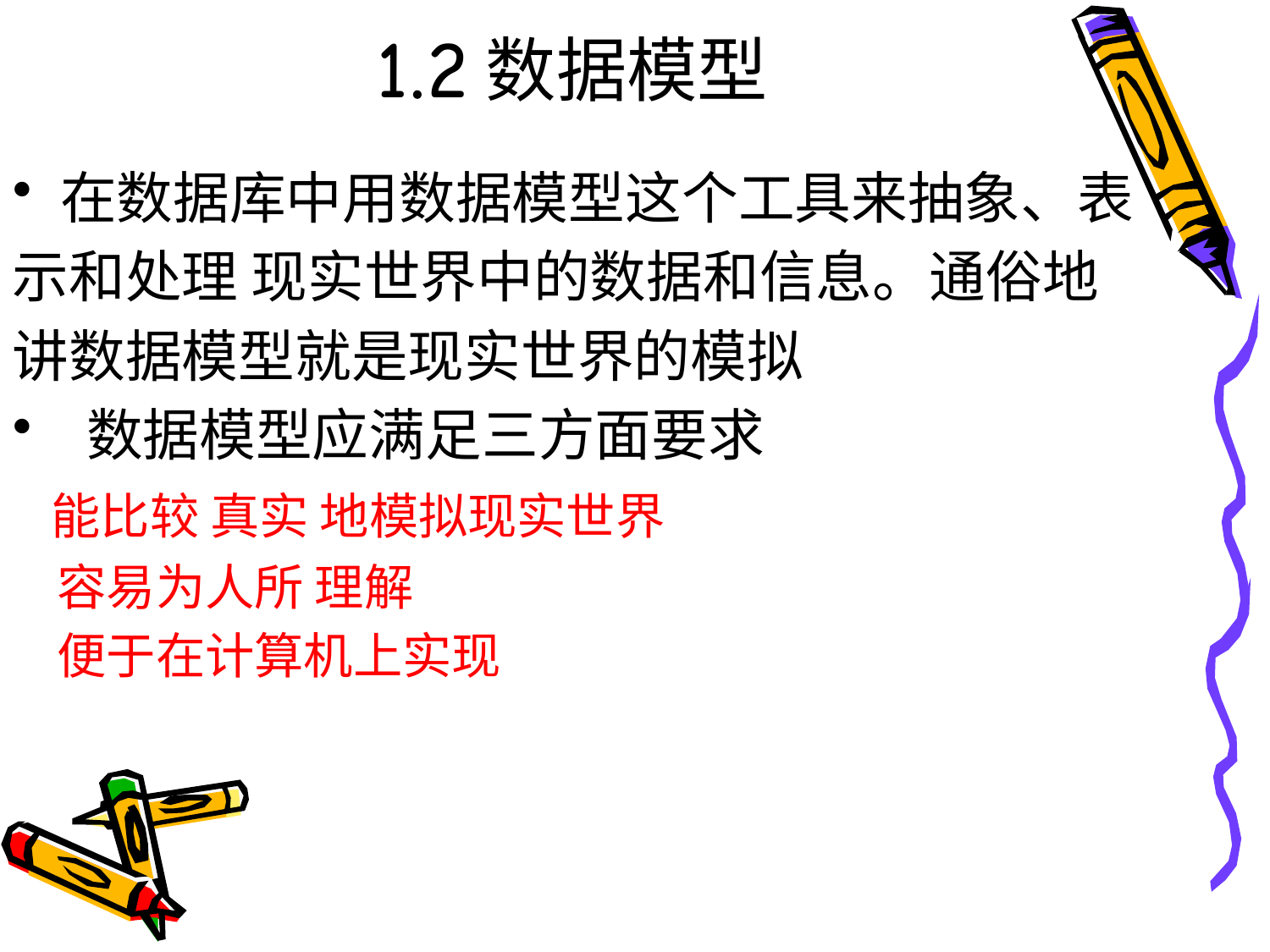

# 1.2数据模型
在数据库中用数据模型这个工具来抽象、表
示和处理 现实世界中的数据和信息。通俗地
讲数据模型就是现实世界的模拟
 数据模型应满足三方面要求
  能比较 真实 地模拟现实世界
   容易为人所 理解
   便于在计算机上实现